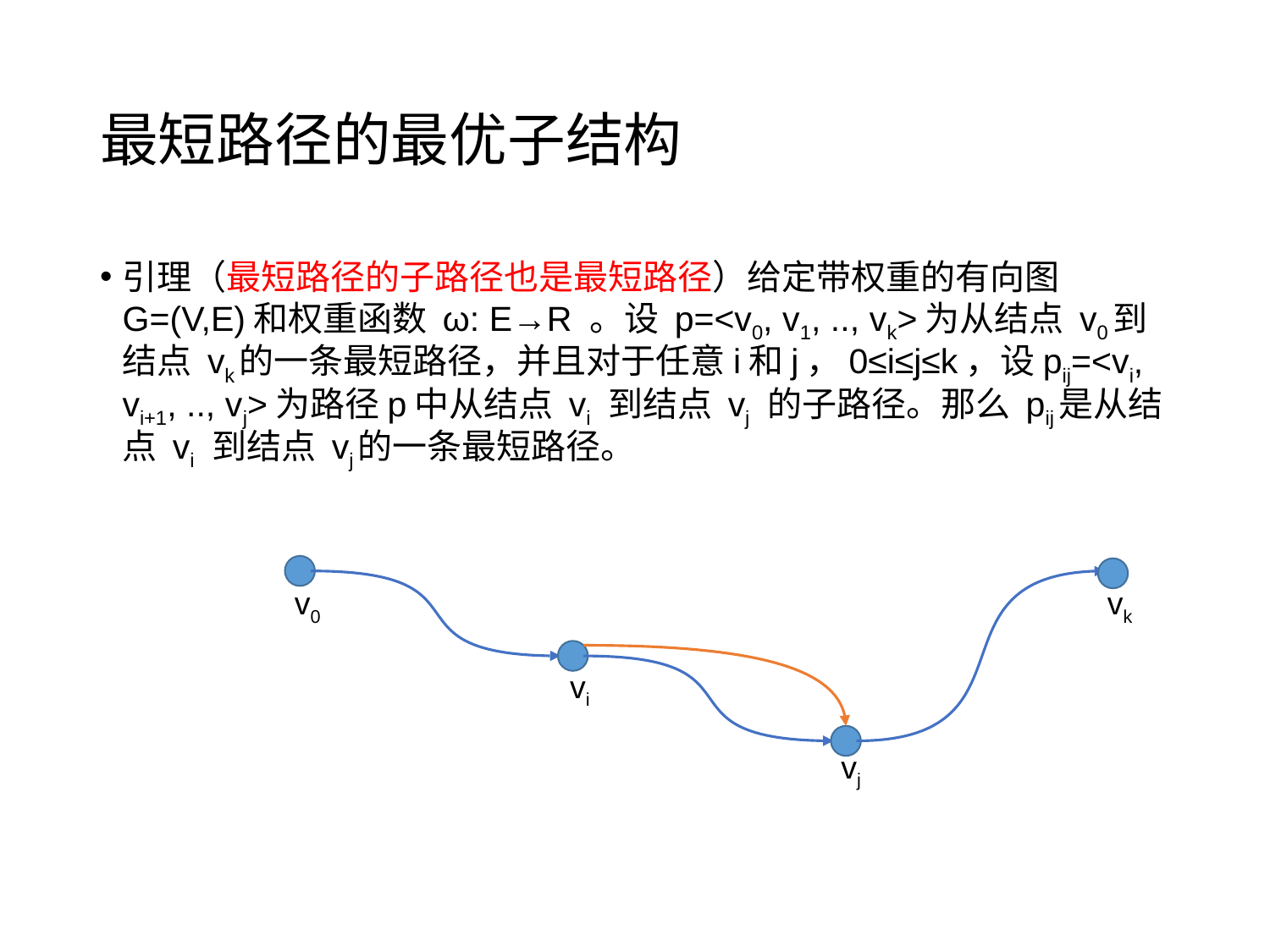

# 最短路径的最优子结构
引理（最短路径的子路径也是最短路径）给定带权重的有向图G=(V,E)和权重函数 ω: E→R 。设 p=<v0, v1, .., vk>为从结点 v0到结点 vk的一条最短路径，并且对于任意i和j，0≤i≤j≤k，设pij=<vi, vi+1, .., vj>为路径p中从结点 vi 到结点 vj 的子路径。那么 pij是从结点 vi 到结点 vj的一条最短路径。

v0
vk

vi

vj